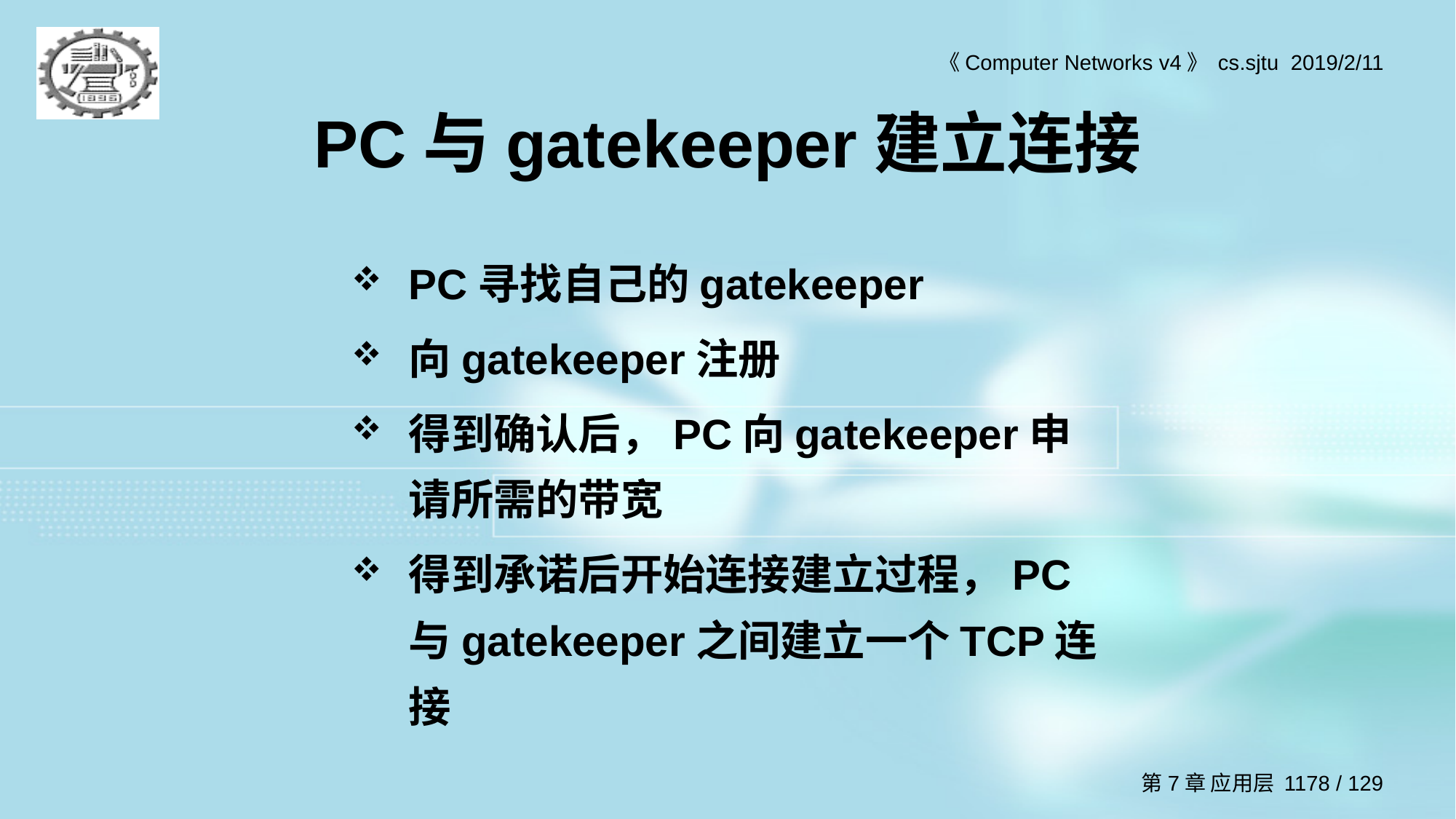

# PC与gatekeeper建立连接
PC寻找自己的gatekeeper
向gatekeeper注册
得到确认后，PC向gatekeeper申请所需的带宽
得到承诺后开始连接建立过程，PC与gatekeeper之间建立一个TCP连接